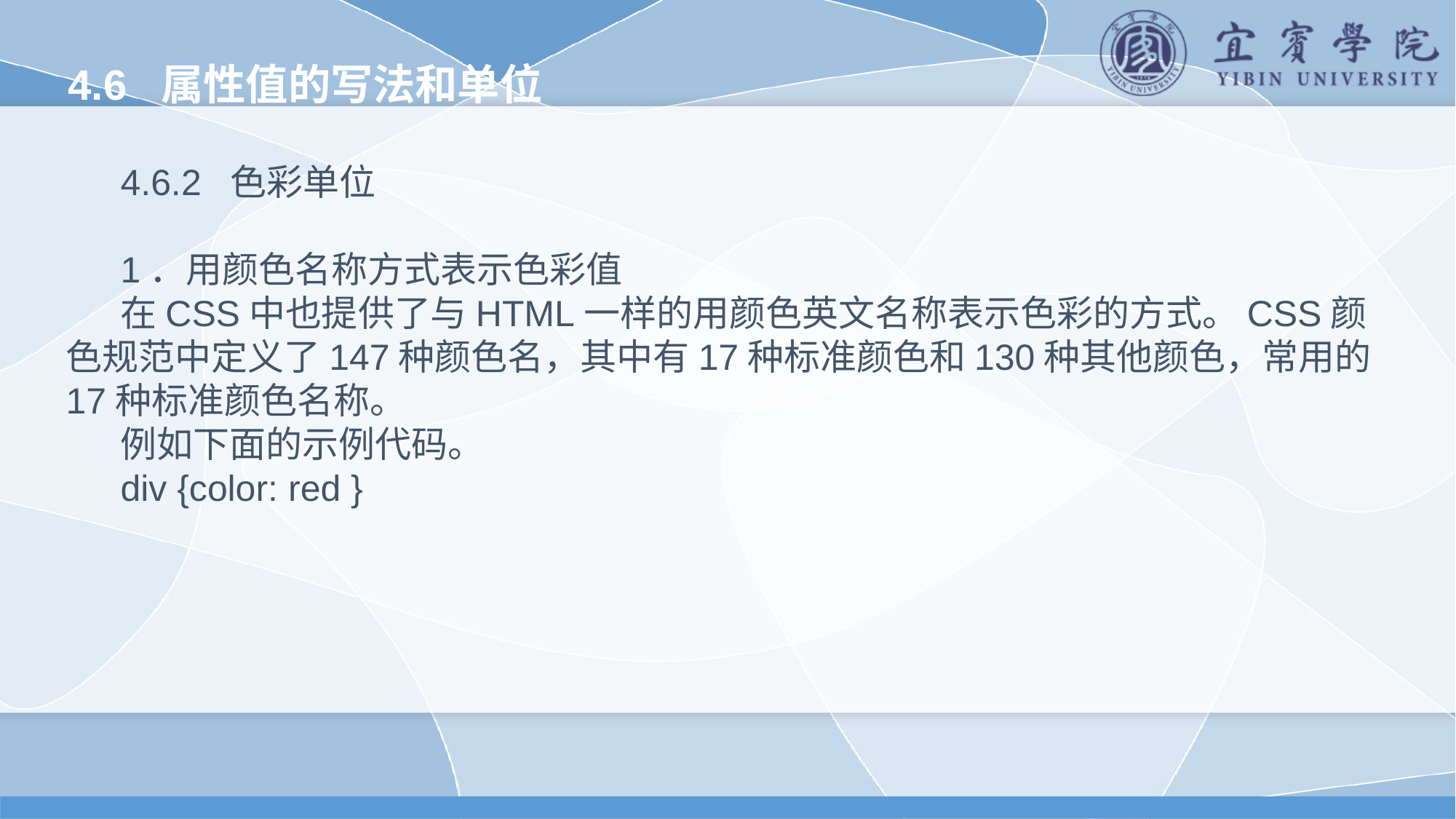

4.6  属性值的写法和单位
4.6.2  色彩单位

1．用颜色名称方式表示色彩值
在CSS中也提供了与HTML一样的用颜色英文名称表示色彩的方式。CSS颜色规范中定义了147种颜色名，其中有17种标准颜色和130种其他颜色，常用的17种标准颜色名称。
例如下面的示例代码。
div {color: red }